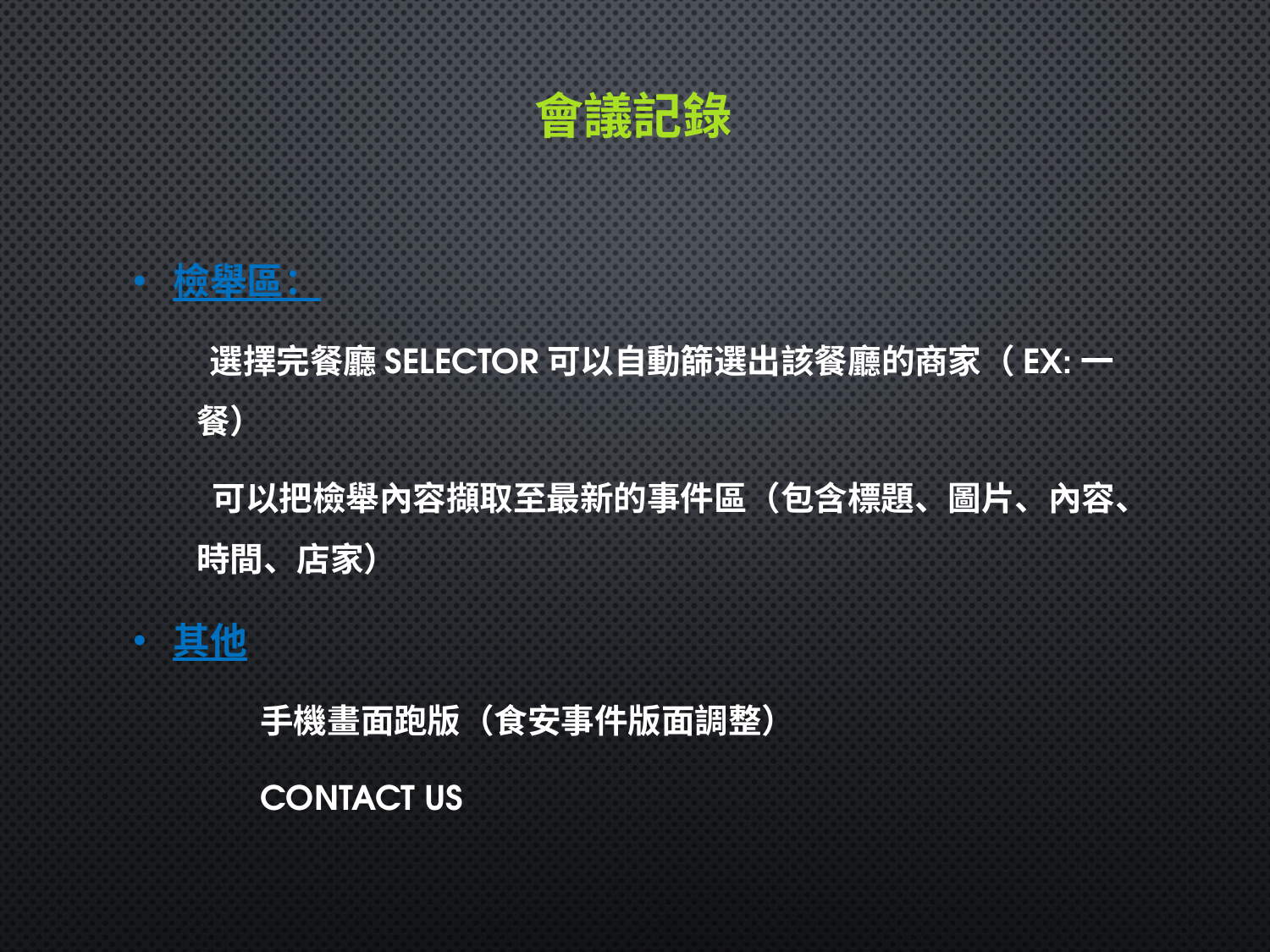

會議記錄
檢舉區：
 選擇完餐廳Selector可以自動篩選出該餐廳的商家（ex:一餐）
 可以把檢舉內容擷取至最新的事件區（包含標題、圖片、內容、時間、店家）
其他
	手機畫面跑版（食安事件版面調整）
	Contact us